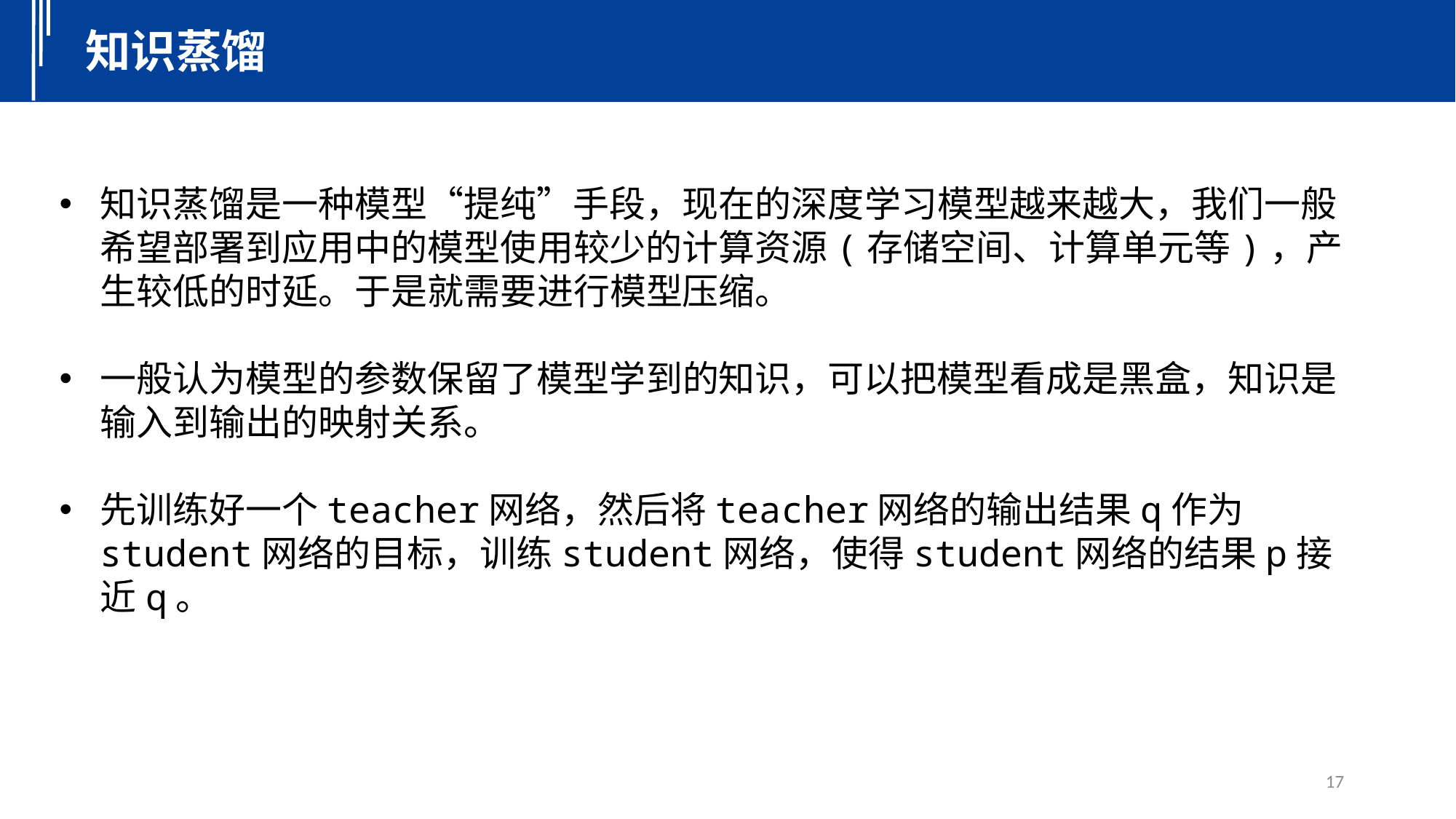

知识蒸馏
知识蒸馏是一种模型“提纯”手段，现在的深度学习模型越来越大，我们一般希望部署到应用中的模型使用较少的计算资源(存储空间、计算单元等)，产生较低的时延。于是就需要进行模型压缩。

一般认为模型的参数保留了模型学到的知识，可以把模型看成是黑盒，知识是输入到输出的映射关系。

先训练好一个teacher网络，然后将teacher网络的输出结果q作为student网络的目标，训练student网络，使得student网络的结果p接近q。

17